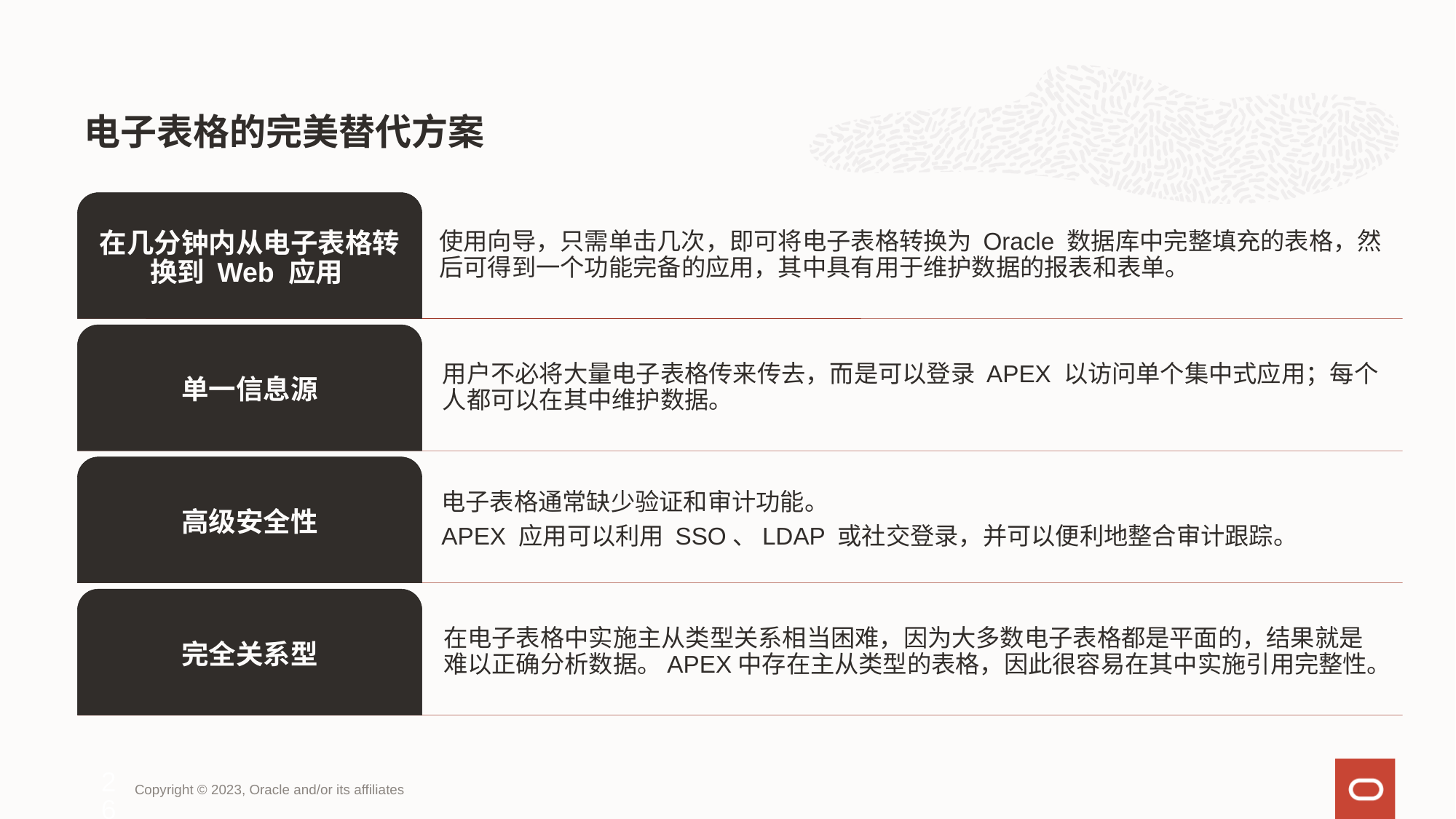

电子表格的完美替代方案
使用向导，只需单击几次，即可将电子表格转换为 Oracle 数据库中完整填充的表格，然后可得到一个功能完备的应用，其中具有用于维护数据的报表和表单。
在几分钟内从电子表格转换到 Web 应用
用户不必将大量电子表格传来传去，而是可以登录 APEX 以访问单个集中式应用；每个人都可以在其中维护数据。
单一信息源
电子表格通常缺少验证和审计功能。
APEX 应用可以利用 SSO、LDAP 或社交登录，并可以便利地整合审计跟踪。
高级安全性
在电子表格中实施主从类型关系相当困难，因为大多数电子表格都是平面的，结果就是难以正确分析数据。APEX中存在主从类型的表格，因此很容易在其中实施引用完整性。
完全关系型
26
Copyright © 2023, Oracle and/or its affiliates